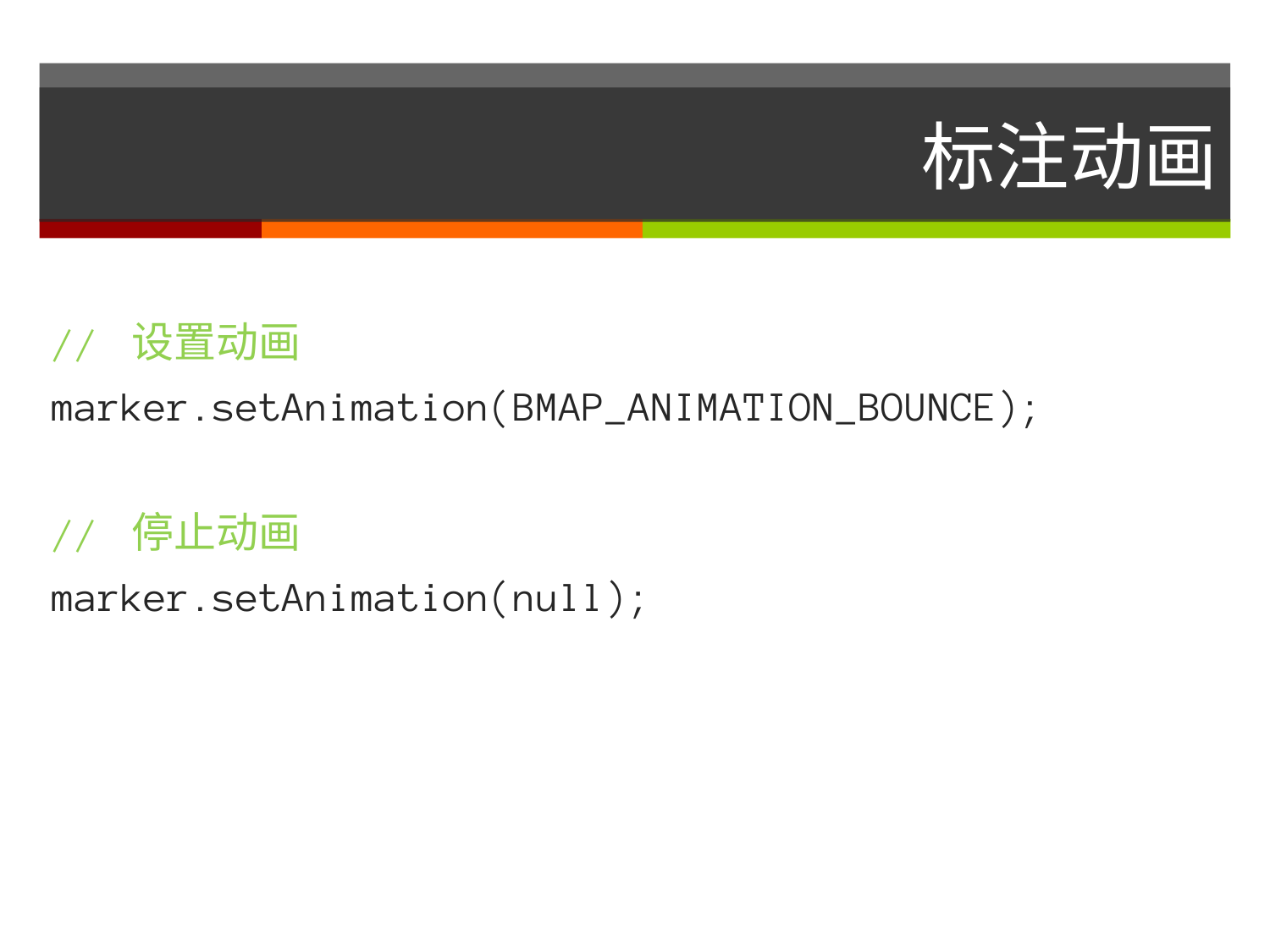

# 标注动画
// 设置动画
marker.setAnimation(BMAP_ANIMATION_BOUNCE);
// 停止动画
marker.setAnimation(null);